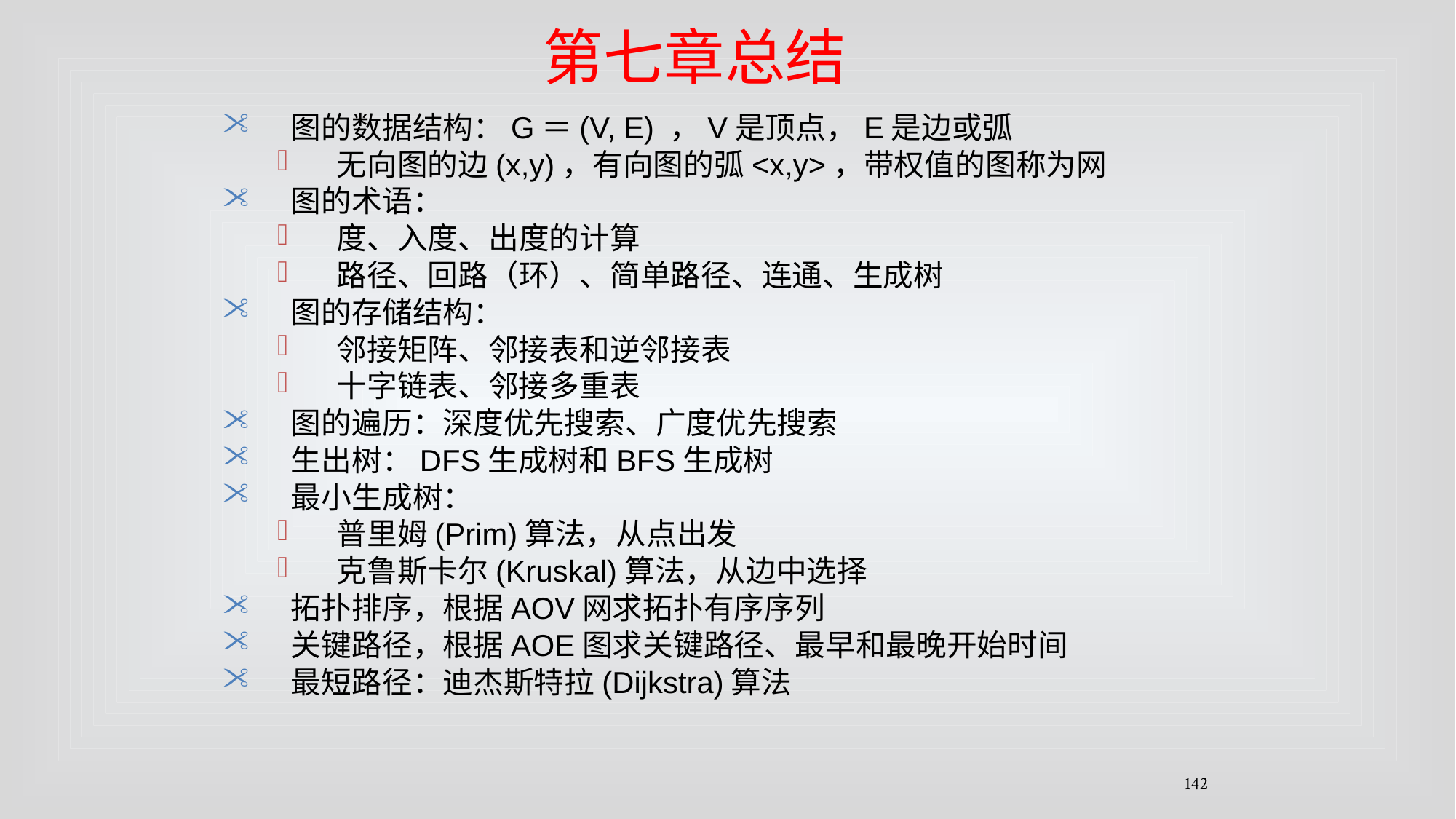

第七章总结
图的数据结构：G＝(V, E) ，V是顶点，E是边或弧
无向图的边(x,y)，有向图的弧<x,y>，带权值的图称为网
图的术语：
度、入度、出度的计算
路径、回路（环）、简单路径、连通、生成树
图的存储结构：
邻接矩阵、邻接表和逆邻接表
十字链表、邻接多重表
图的遍历：深度优先搜索、广度优先搜索
生出树：DFS生成树和BFS生成树
最小生成树：
普里姆(Prim)算法，从点出发
克鲁斯卡尔(Kruskal)算法，从边中选择
拓扑排序，根据AOV网求拓扑有序序列
关键路径，根据AOE图求关键路径、最早和最晚开始时间
最短路径：迪杰斯特拉(Dijkstra)算法
142